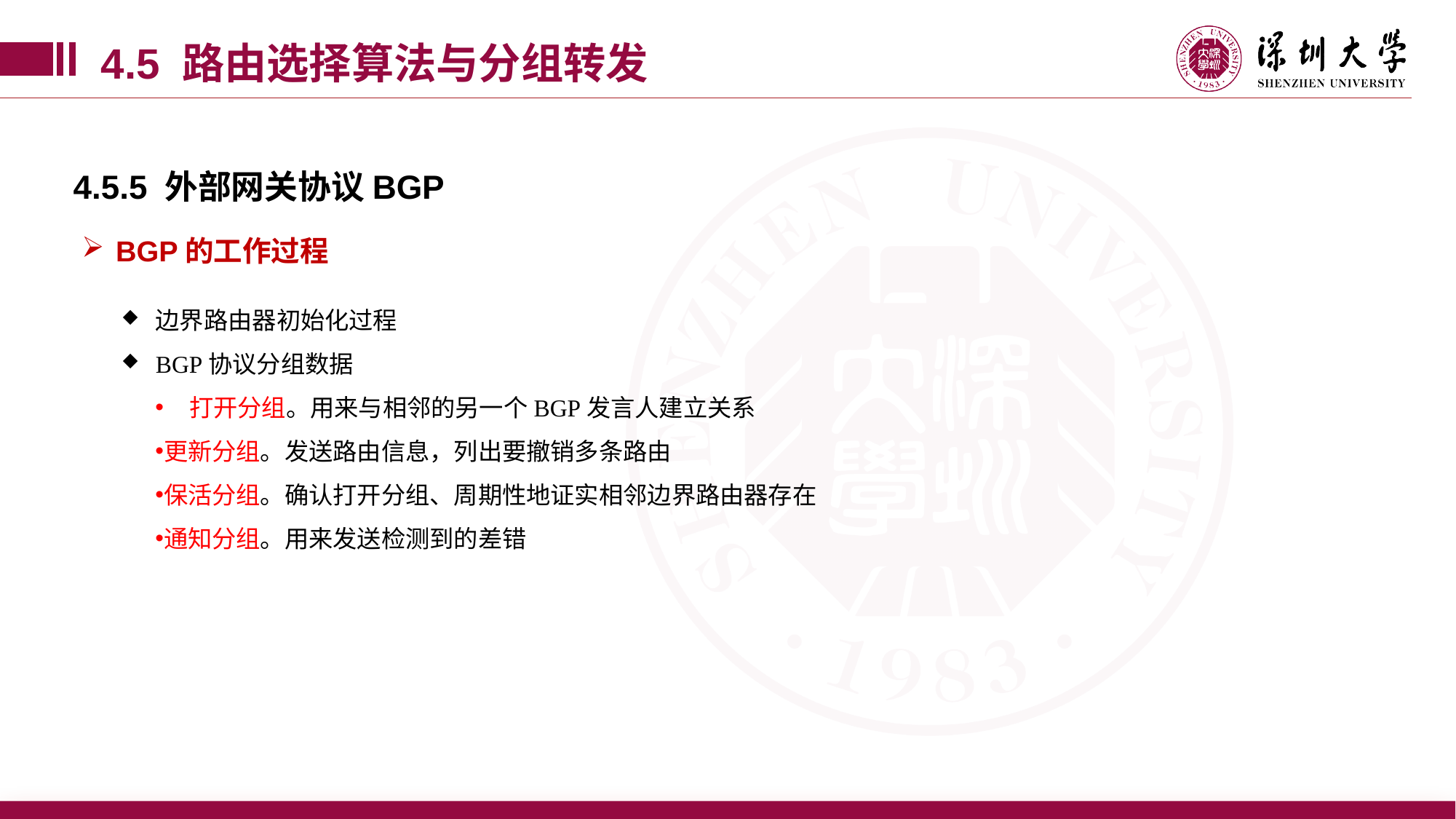

4.5 路由选择算法与分组转发

4.5.5 外部网关协议BGP
BGP的工作过程
边界路由器初始化过程
BGP协议分组数据

打开分组。用来与相邻的另一个BGP发言人建立关系
更新分组。发送路由信息，列出要撤销多条路由
保活分组。确认打开分组、周期性地证实相邻边界路由器存在
通知分组。用来发送检测到的差错